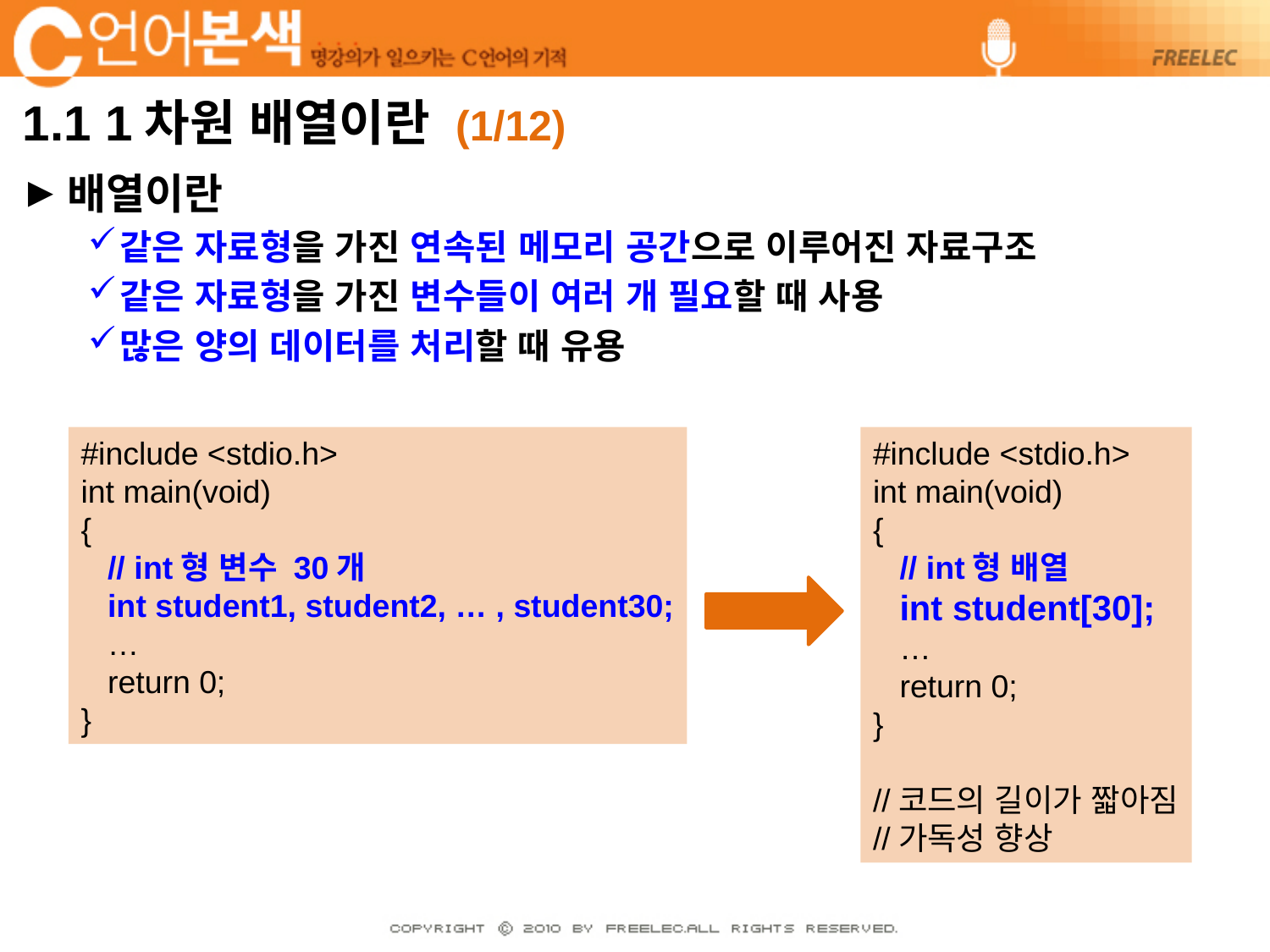

# 1.1 1차원 배열이란 (1/12)
배열이란
같은 자료형을 가진 연속된 메모리 공간으로 이루어진 자료구조
같은 자료형을 가진 변수들이 여러 개 필요할 때 사용
많은 양의 데이터를 처리할 때 유용

#include <stdio.h>
int main(void)
{
   // int형 변수 30개
   int student1, student2, … , student30;
   …
   return 0;
}
#include <stdio.h>
int main(void)
{
   // int형 배열
   int student[30];
   …
   return 0;
}

//코드의 길이가 짧아짐
//가독성 향상